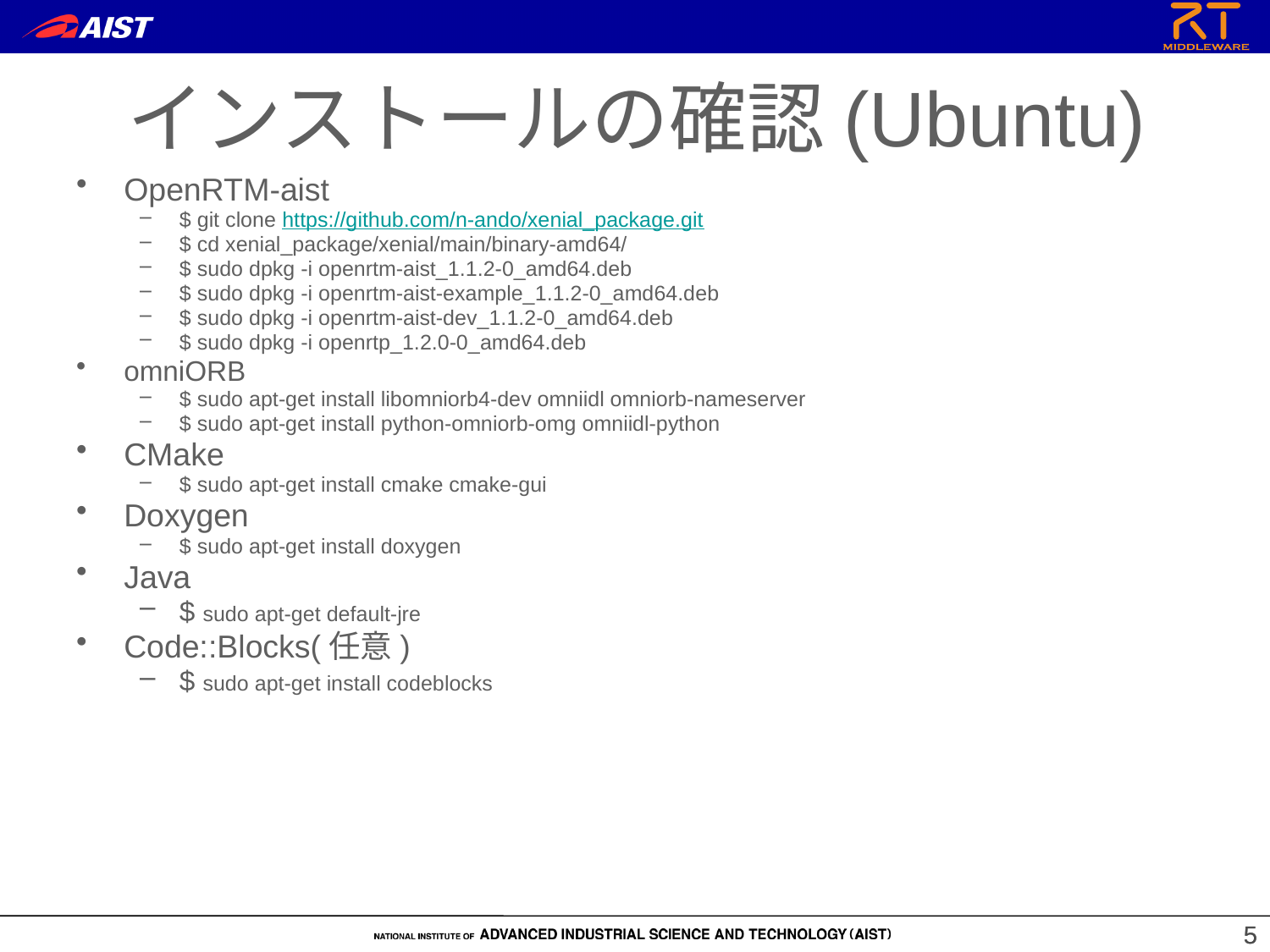

インストールの確認(Ubuntu)
OpenRTM-aist
$ git clone https://github.com/n-ando/xenial_package.git
$ cd xenial_package/xenial/main/binary-amd64/
$ sudo dpkg -i openrtm-aist_1.1.2-0_amd64.deb
$ sudo dpkg -i openrtm-aist-example_1.1.2-0_amd64.deb
$ sudo dpkg -i openrtm-aist-dev_1.1.2-0_amd64.deb
$ sudo dpkg -i openrtp_1.2.0-0_amd64.deb
omniORB
$ sudo apt-get install libomniorb4-dev omniidl omniorb-nameserver
$ sudo apt-get install python-omniorb-omg omniidl-python
CMake
$ sudo apt-get install cmake cmake-gui
Doxygen
$ sudo apt-get install doxygen
Java
$ sudo apt-get default-jre
Code::Blocks(任意)
$ sudo apt-get install codeblocks
5
5